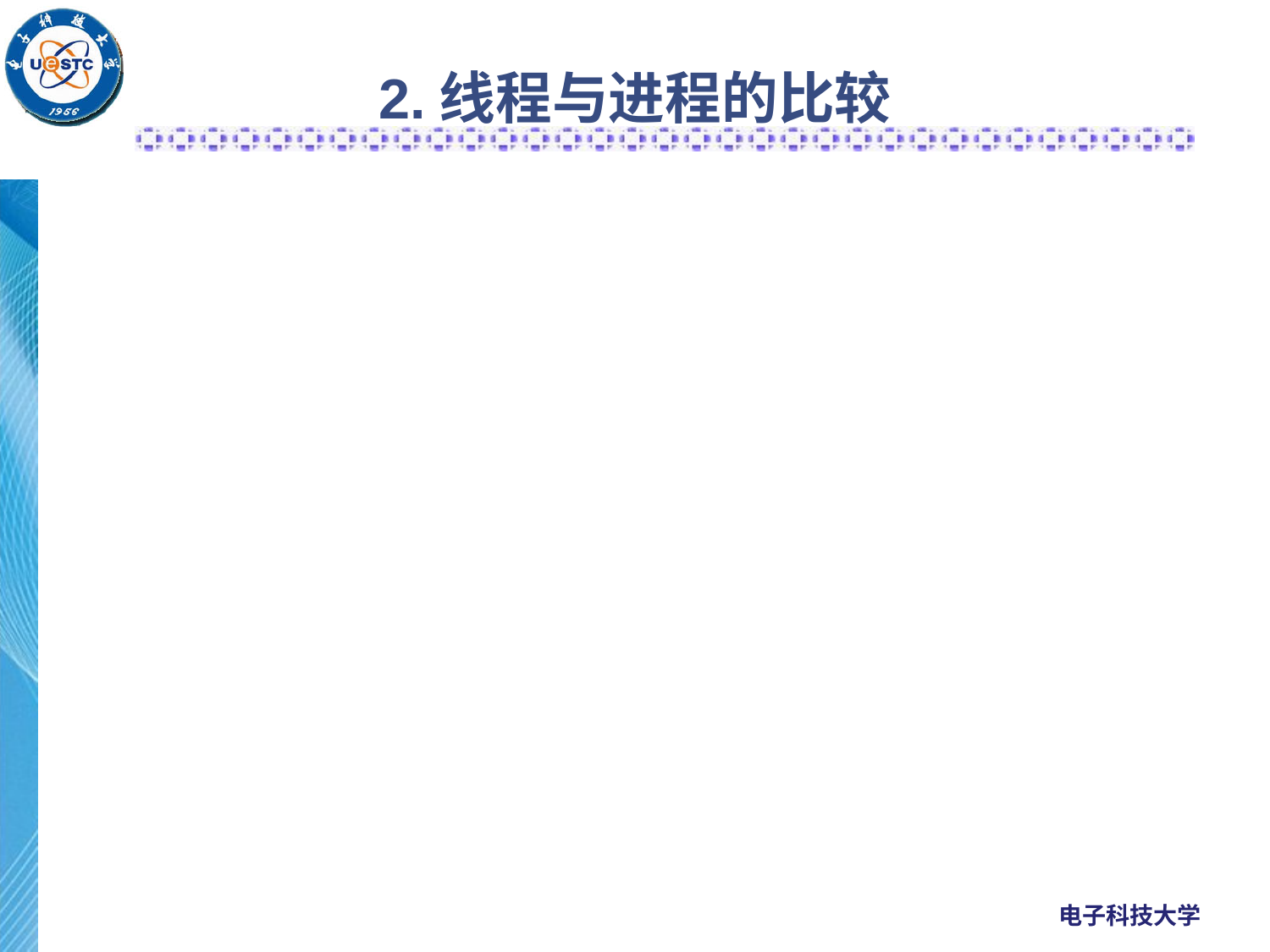

# 2.线程与进程的比较
5）系统开销
 线程的切换只需要保存和设置少量的寄存器内容，不涉及存储器管理方面的操作。
由于一个进程中的多个线程具有相同的地址空间，在同步和通信的实现方面线程也比进程容易。在一些操作系统中，线程的切换、同步和通信都无须操作系统内核的干预。
6）支持多处理机系统
一个进程分为多个线程分配到多个处理机上并行执行，可加速进程的完成。